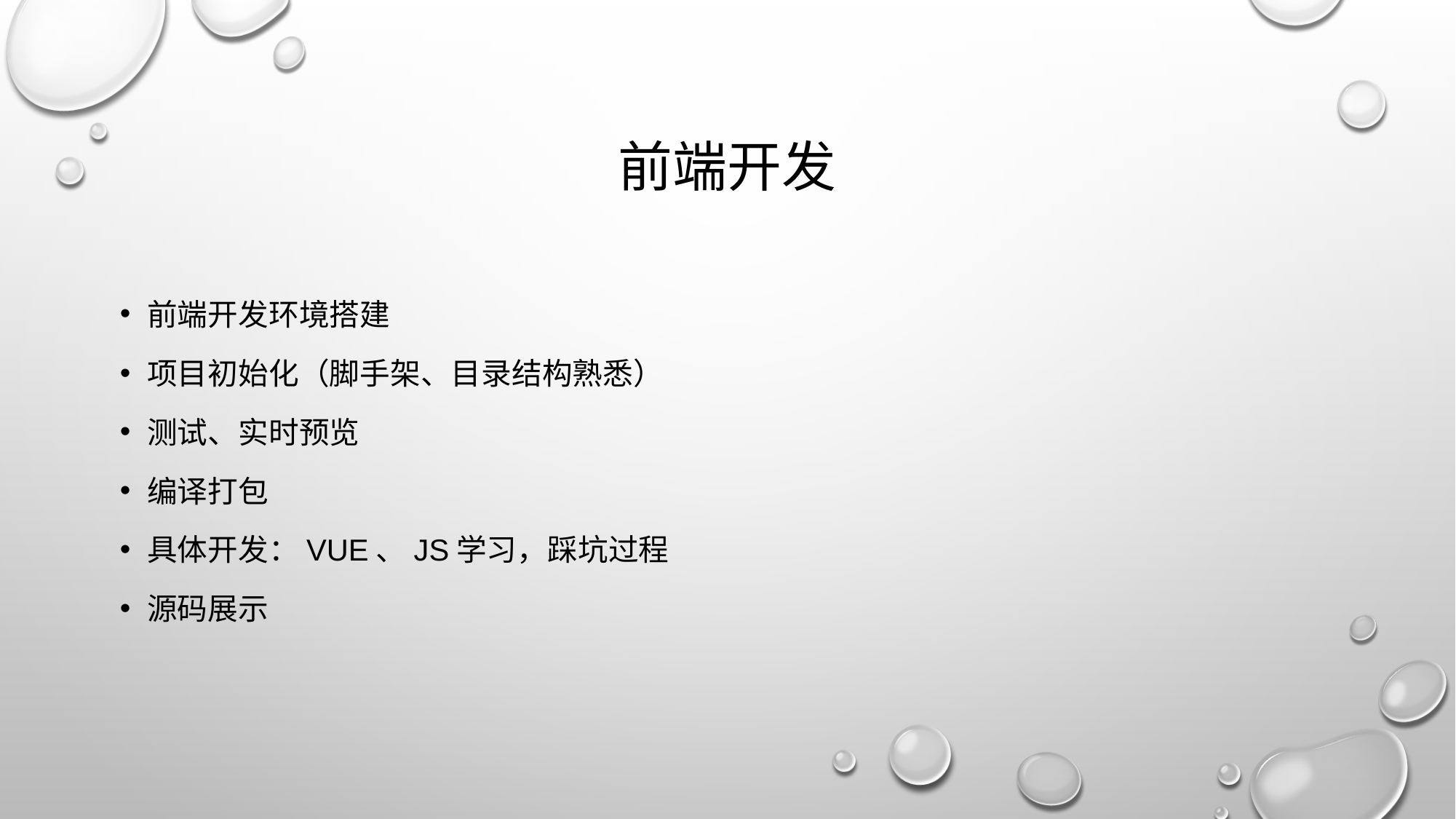

# 前端开发
前端开发环境搭建
项目初始化（脚手架、目录结构熟悉）
测试、实时预览
编译打包
具体开发：Vue、js学习，踩坑过程
源码展示